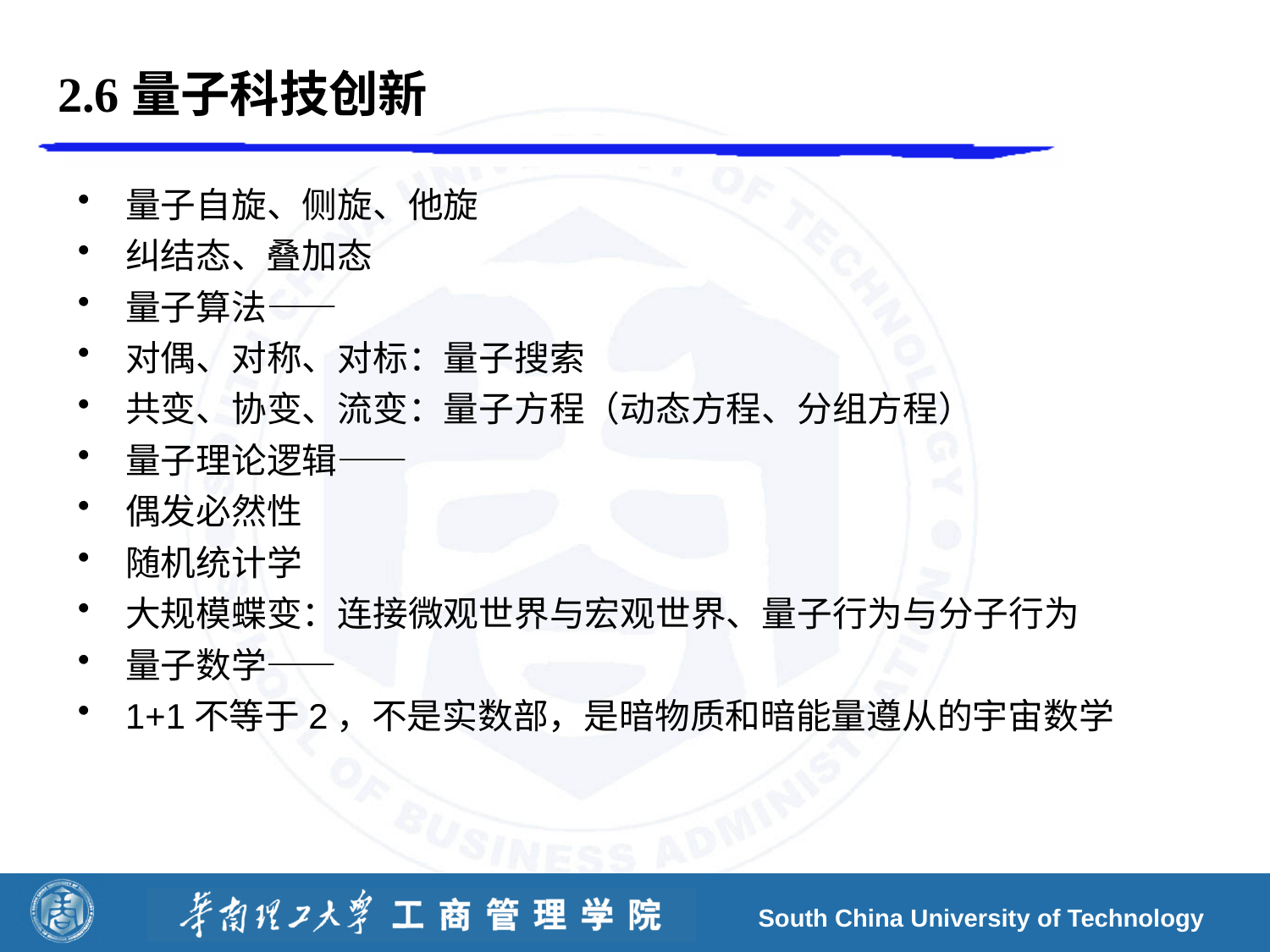

# 2.6量子科技创新
量子自旋、侧旋、他旋
纠结态、叠加态
量子算法——
对偶、对称、对标：量子搜索
共变、协变、流变：量子方程（动态方程、分组方程）
量子理论逻辑——
偶发必然性
随机统计学
大规模蝶变：连接微观世界与宏观世界、量子行为与分子行为
量子数学——
1+1不等于2，不是实数部，是暗物质和暗能量遵从的宇宙数学

South China University of Technology